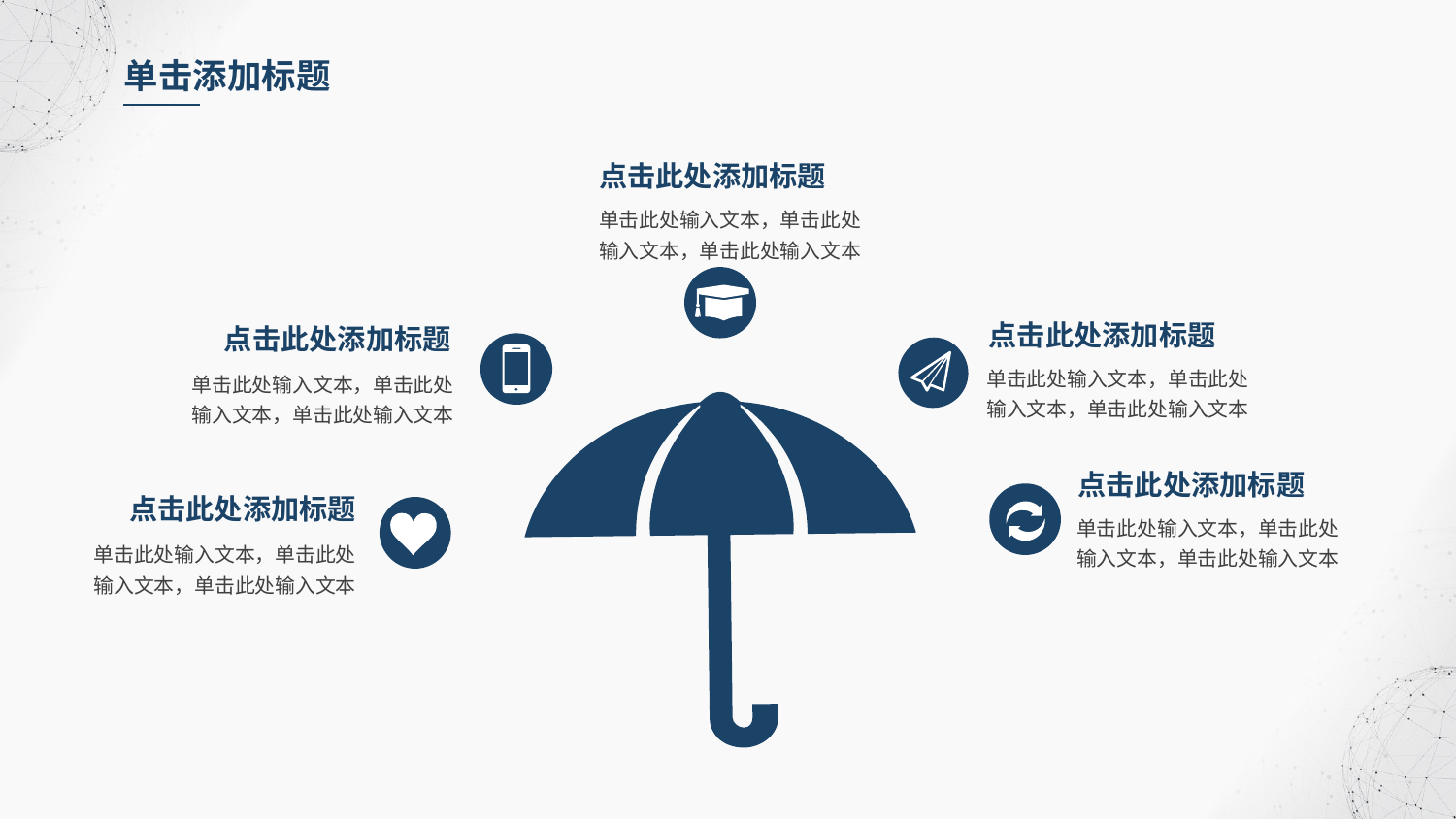

单击添加标题
点击此处添加标题
单击此处输入文本，单击此处输入文本，单击此处输入文本

点击此处添加标题
点击此处添加标题

单击此处输入文本，单击此处输入文本，单击此处输入文本
单击此处输入文本，单击此处输入文本，单击此处输入文本

点击此处添加标题

点击此处添加标题

单击此处输入文本，单击此处输入文本，单击此处输入文本
单击此处输入文本，单击此处输入文本，单击此处输入文本